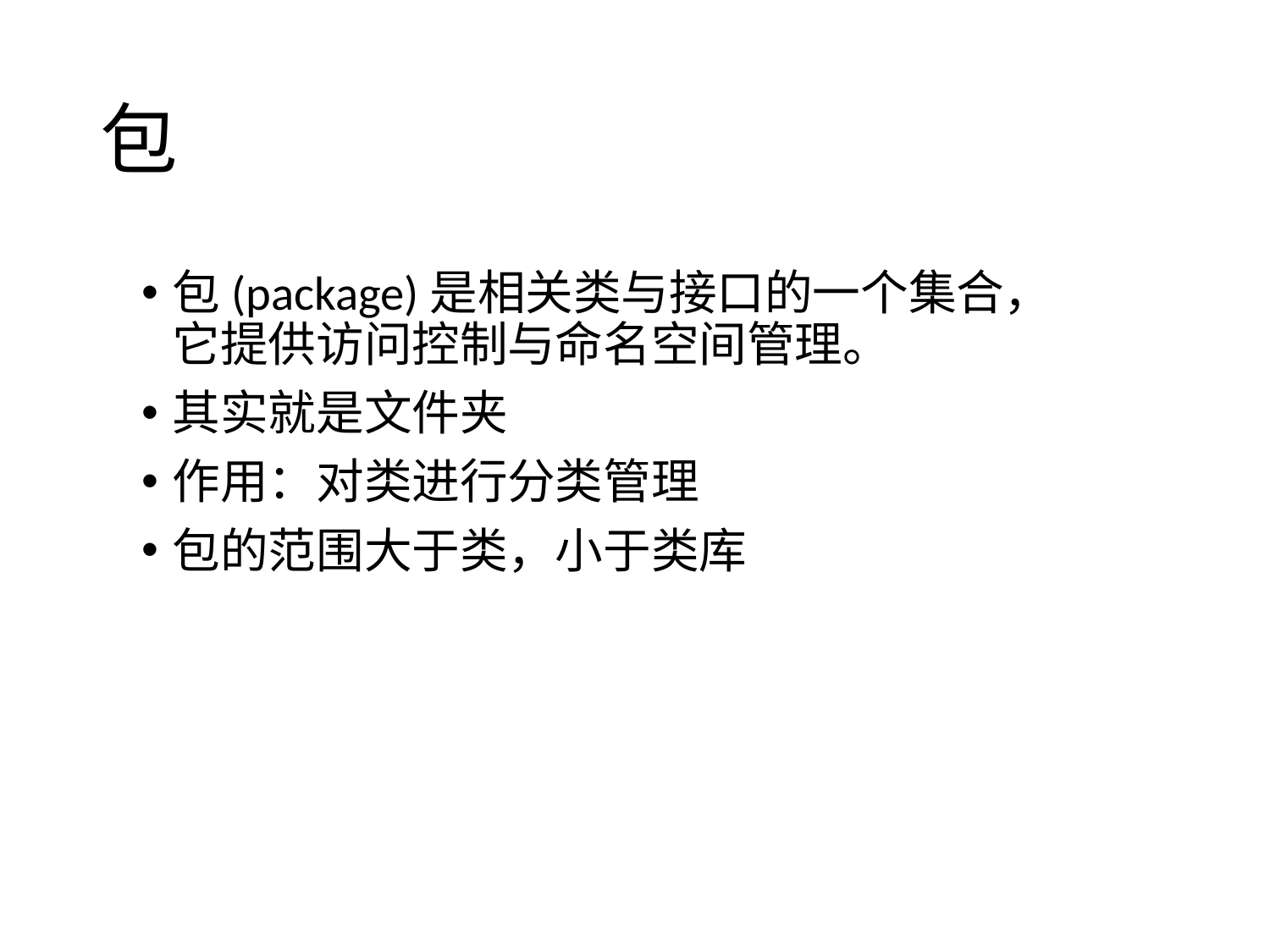

# 包
包(package)是相关类与接口的一个集合，它提供访问控制与命名空间管理。
其实就是文件夹
作用：对类进行分类管理
包的范围大于类，小于类库